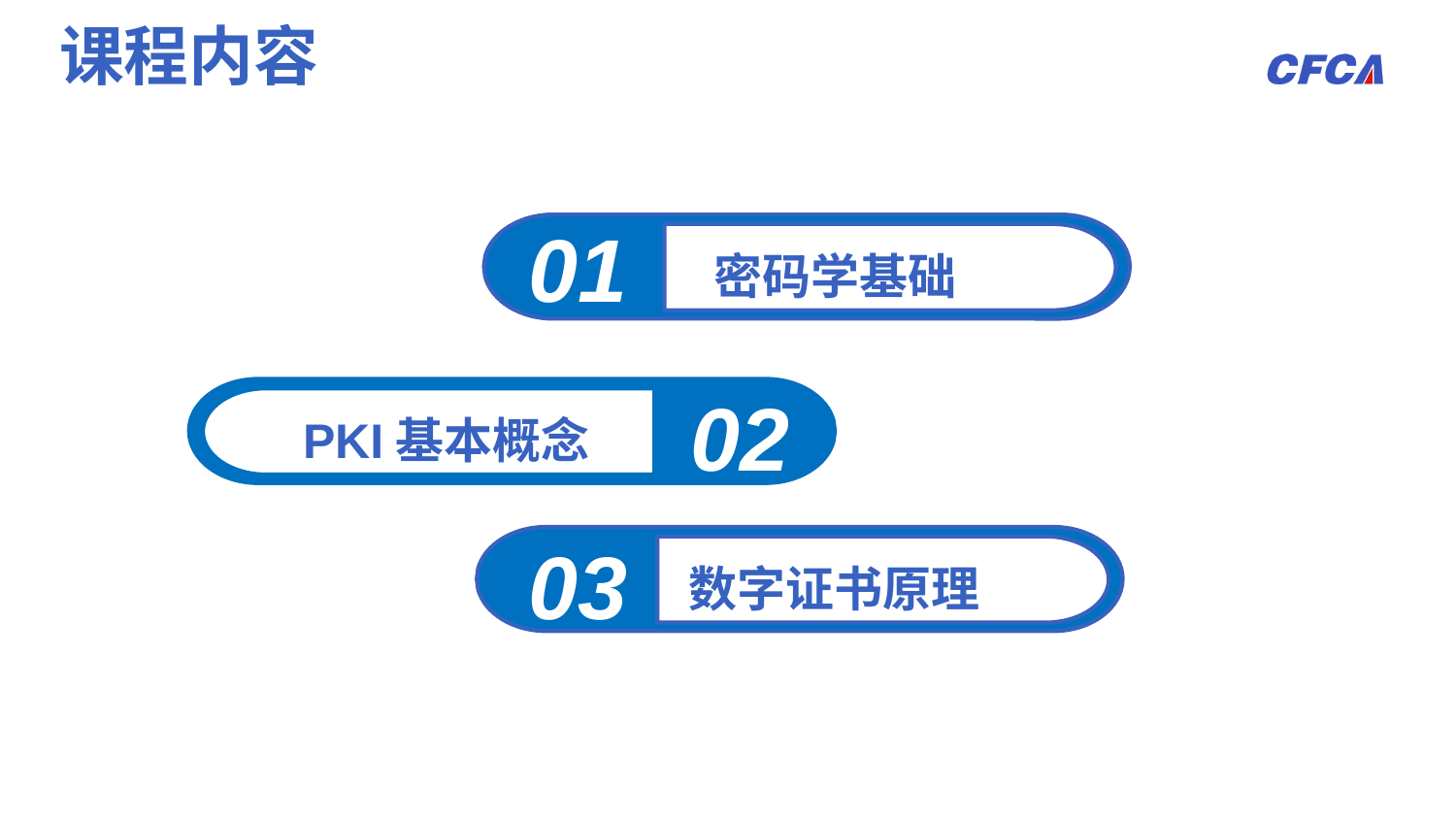

课程内容

密码学基础
01

PKI基本概念
02
数字证书原理
03